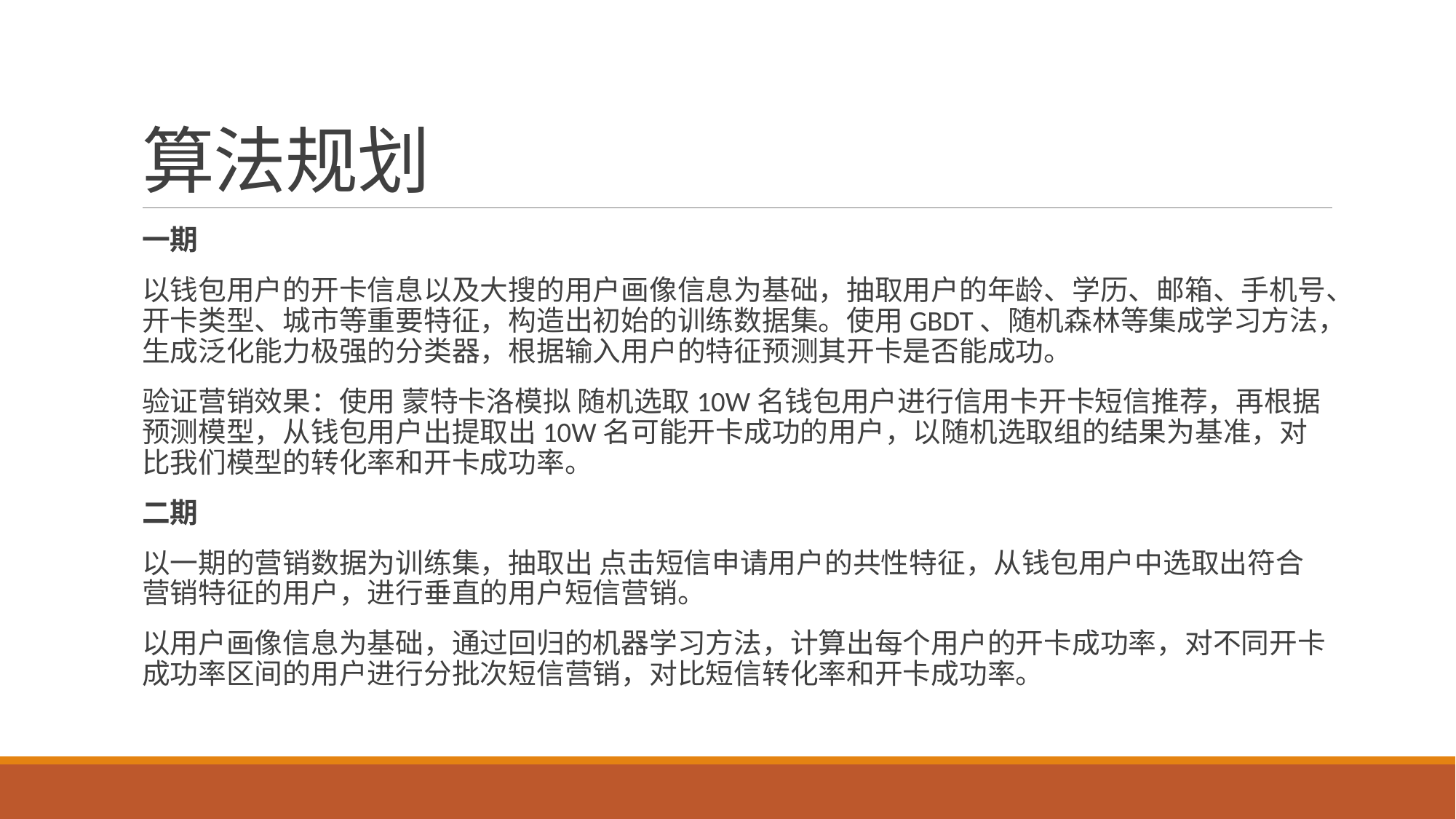

# 算法规划
一期
以钱包用户的开卡信息以及大搜的用户画像信息为基础，抽取用户的年龄、学历、邮箱、手机号、开卡类型、城市等重要特征，构造出初始的训练数据集。使用GBDT、随机森林等集成学习方法，生成泛化能力极强的分类器，根据输入用户的特征预测其开卡是否能成功。
验证营销效果：使用 蒙特卡洛模拟 随机选取10W名钱包用户进行信用卡开卡短信推荐，再根据预测模型，从钱包用户出提取出10W名可能开卡成功的用户，以随机选取组的结果为基准，对比我们模型的转化率和开卡成功率。
二期
以一期的营销数据为训练集，抽取出 点击短信申请用户的共性特征，从钱包用户中选取出符合营销特征的用户，进行垂直的用户短信营销。
以用户画像信息为基础，通过回归的机器学习方法，计算出每个用户的开卡成功率，对不同开卡成功率区间的用户进行分批次短信营销，对比短信转化率和开卡成功率。